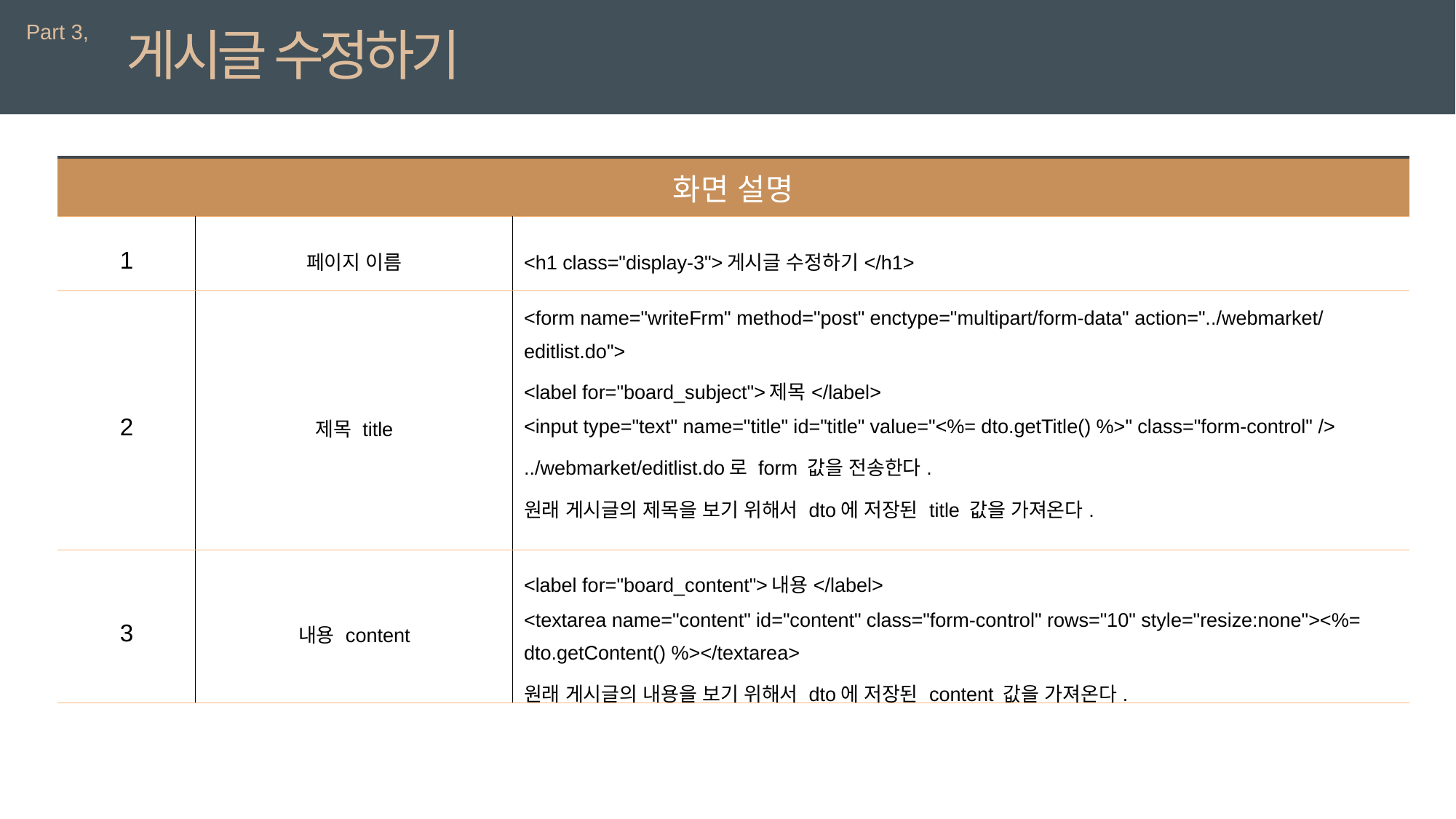

Part 3,
게시글 수정하기
| 화면 설명 |  |  |
| --- | --- | --- |
| 1 | 페이지 이름 | <h1 class="display-3">게시글 수정하기</h1> |
| 2 | 제목 title | <form name="writeFrm" method="post" enctype="multipart/form-data" action="../webmarket/editlist.do"> <label for="board\_subject">제목</label> <input type="text" name="title" id="title" value="<%= dto.getTitle() %>" class="form-control" /> ../webmarket/editlist.do로 form 값을 전송한다. 원래 게시글의 제목을 보기 위해서 dto에 저장된 title 값을 가져온다. |
| 3 | 내용 content | <label for="board\_content">내용</label> <textarea name="content" id="content" class="form-control" rows="10" style="resize:none"><%= dto.getContent() %></textarea> 원래 게시글의 내용을 보기 위해서 dto에 저장된 content 값을 가져온다. |